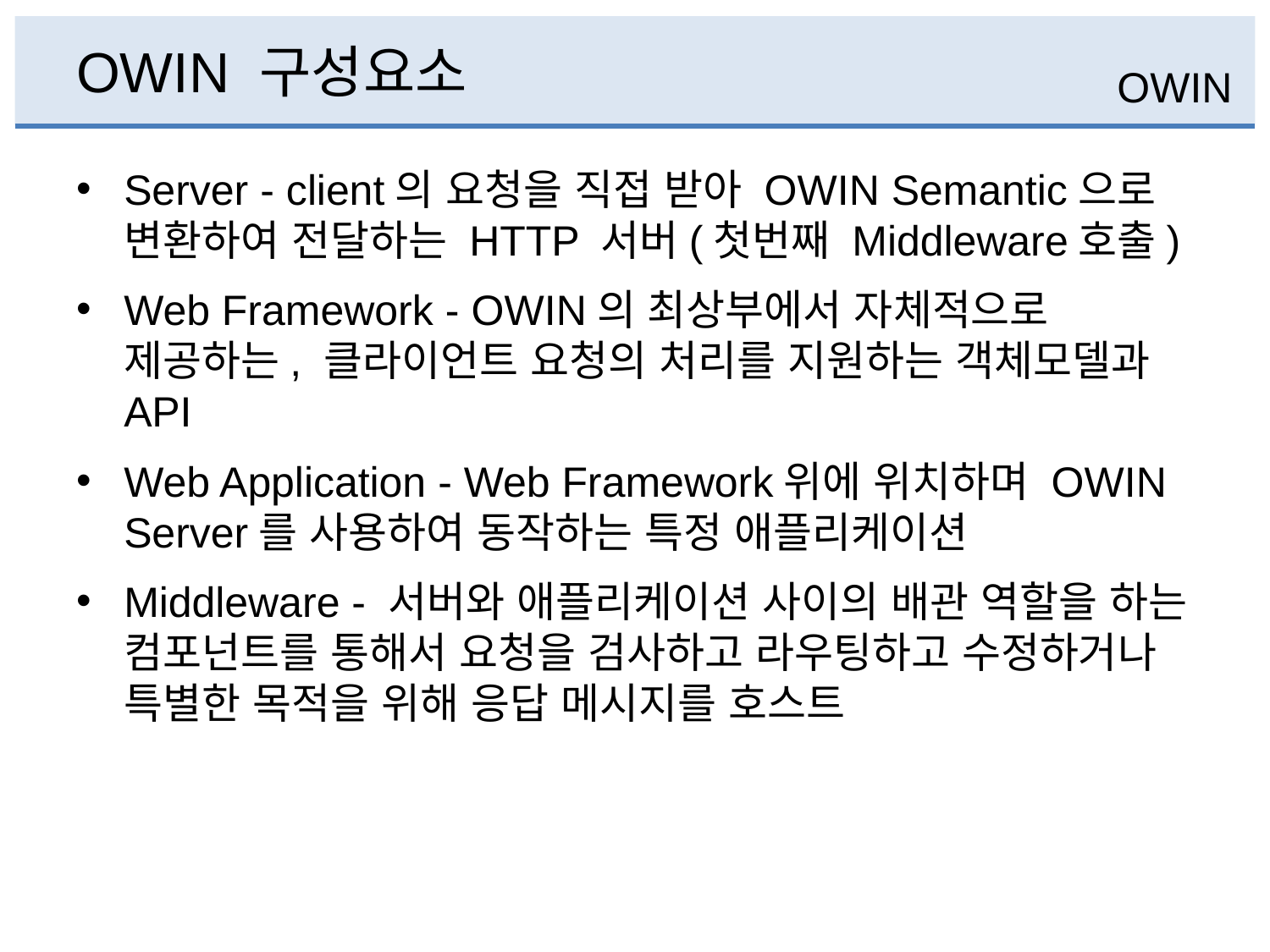

# OWIN 구성요소
OWIN
Server - client의 요청을 직접 받아 OWIN Semantic으로 변환하여 전달하는 HTTP 서버(첫번째 Middleware호출)
Web Framework - OWIN의 최상부에서 자체적으로 제공하는, 클라이언트 요청의 처리를 지원하는 객체모델과 API
Web Application - Web Framework위에 위치하며 OWIN Server를 사용하여 동작하는 특정 애플리케이션
Middleware - 서버와 애플리케이션 사이의 배관 역할을 하는 컴포넌트를 통해서 요청을 검사하고 라우팅하고 수정하거나 특별한 목적을 위해 응답 메시지를 호스트